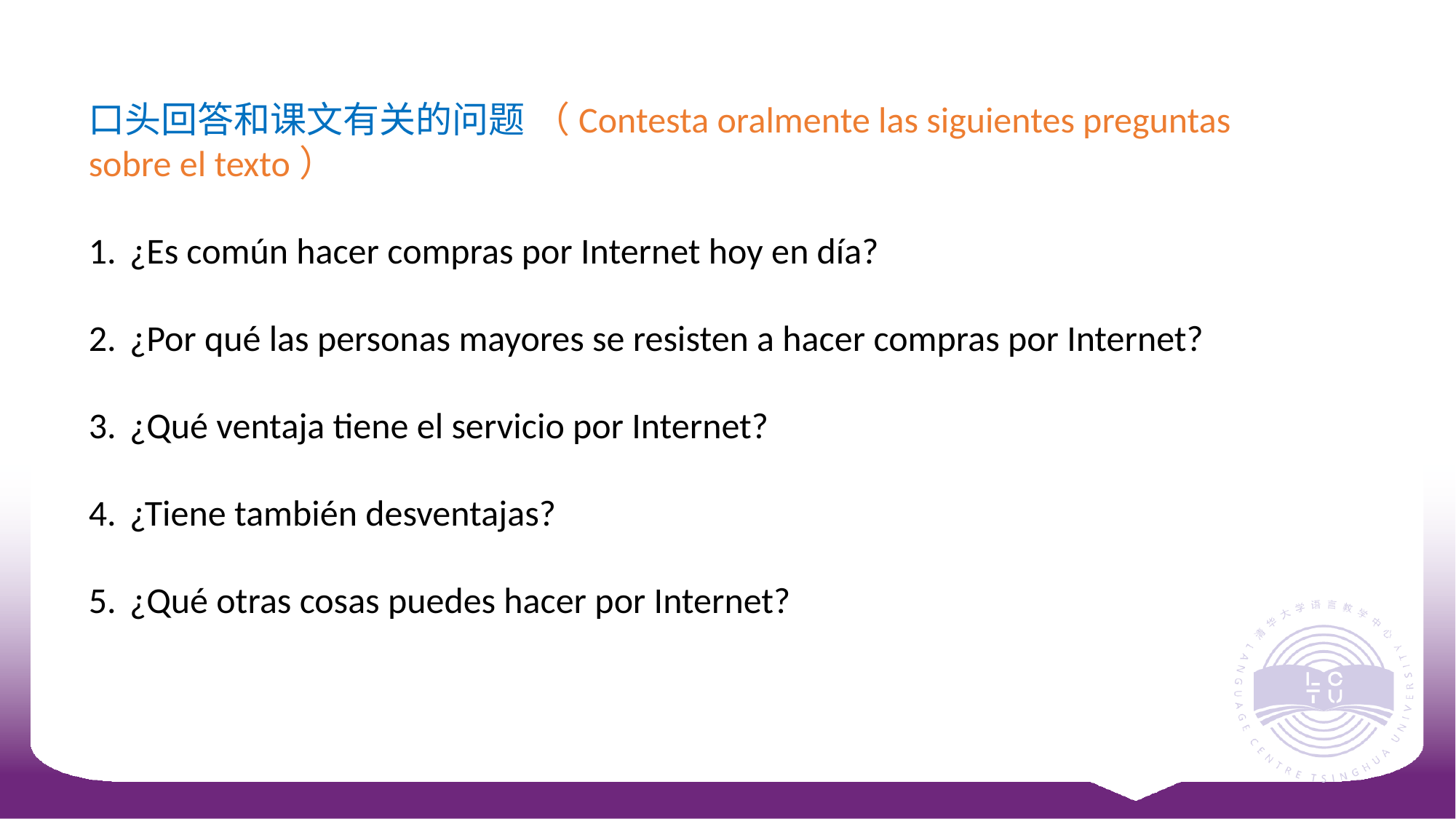

口头回答和课文有关的问题 （Contesta oralmente las siguientes preguntas sobre el texto）
¿Es común hacer compras por Internet hoy en día?
¿Por qué las personas mayores se resisten a hacer compras por Internet?
¿Qué ventaja tiene el servicio por Internet?
¿Tiene también desventajas?
¿Qué otras cosas puedes hacer por Internet?